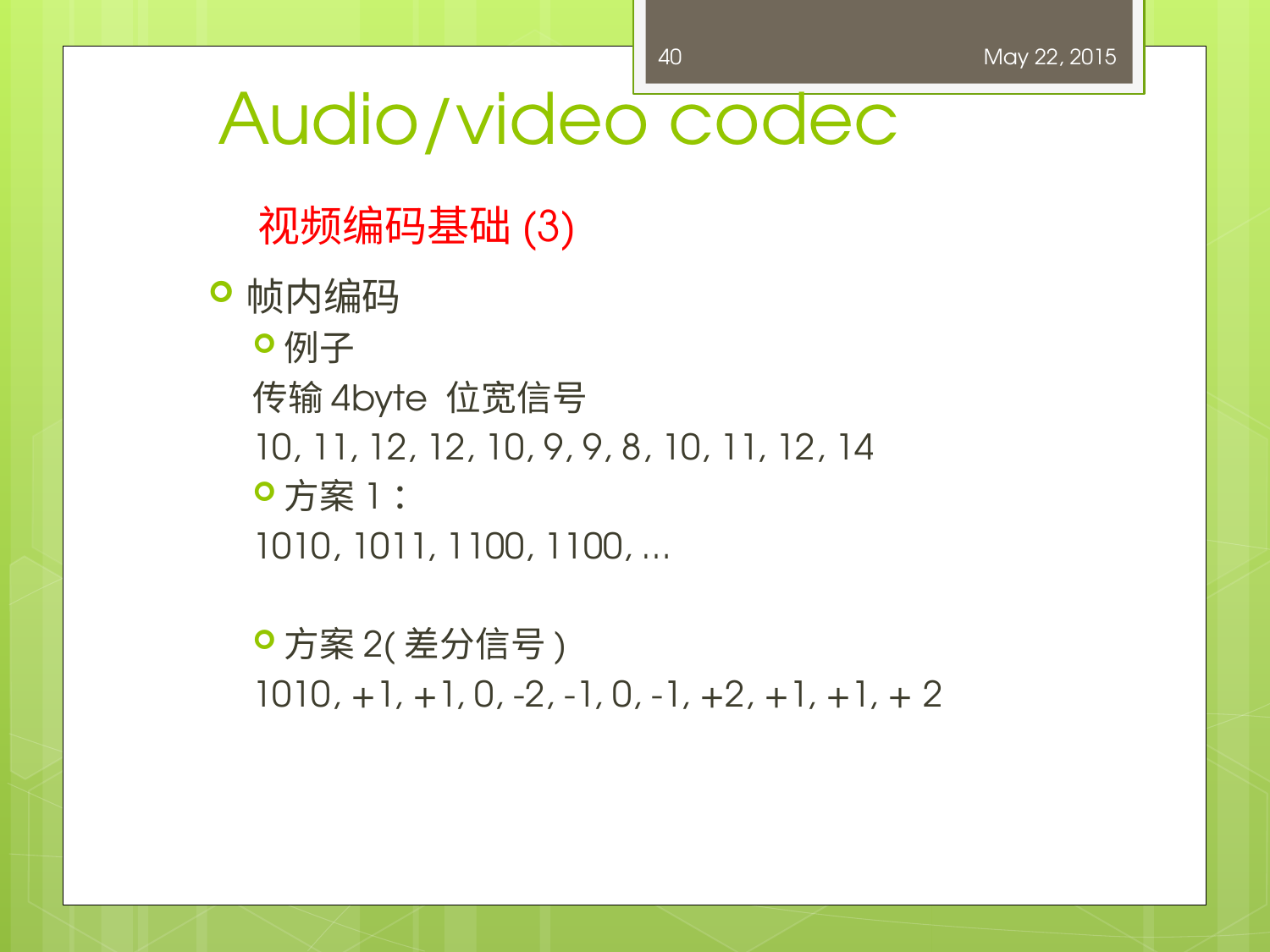

40
May 22, 2015
# Audio/video codec
视频编码基础(3)
帧内编码
例子
传输4byte 位宽信号
10, 11, 12, 12, 10, 9, 9, 8, 10, 11, 12, 14
方案1：
1010, 1011, 1100, 1100, …

方案2(差分信号)
1010, +1, +1, 0, -2, -1, 0, -1, +2, +1, +1, + 2